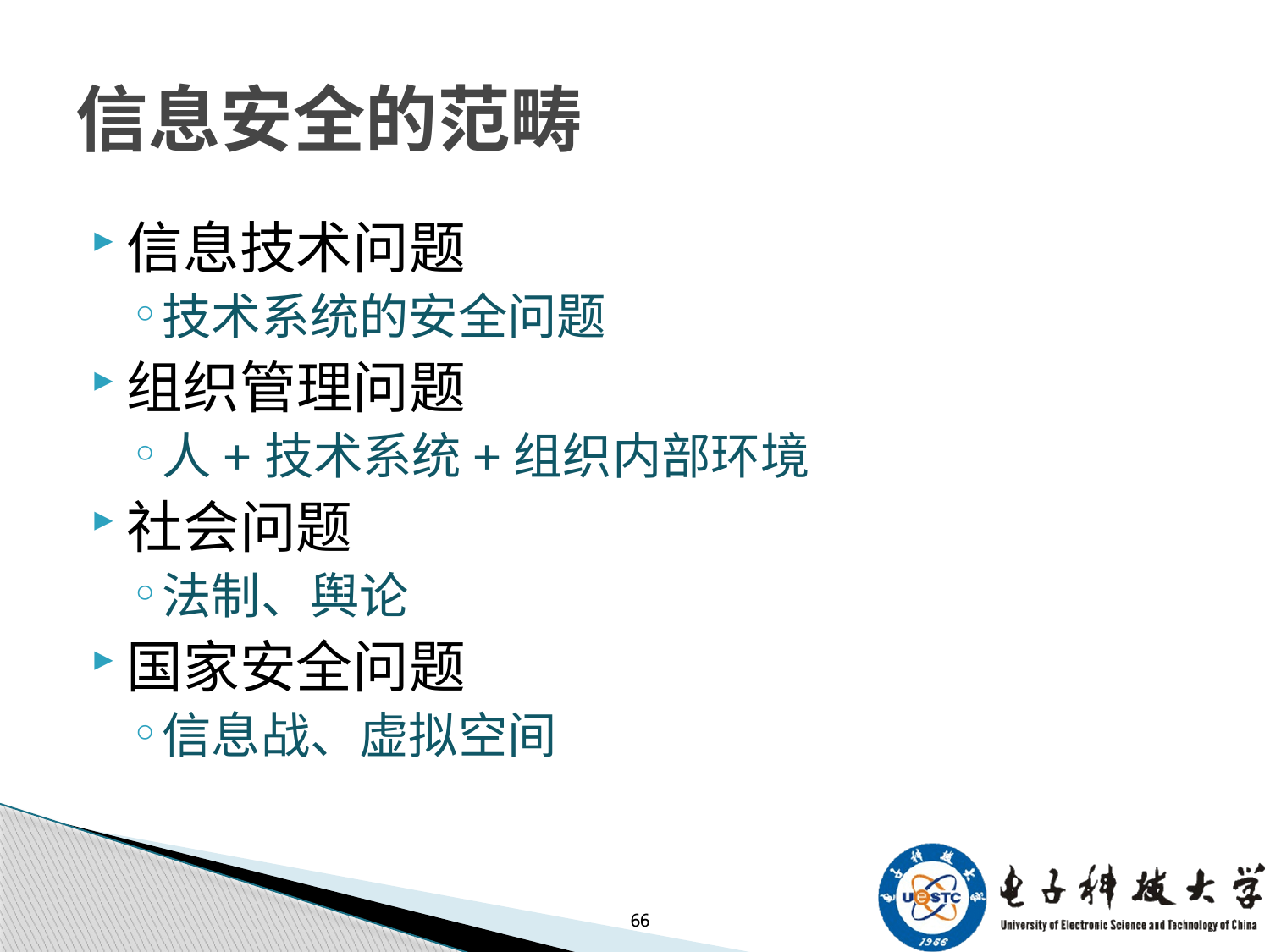

# 信息安全的范畴
信息技术问题
技术系统的安全问题
组织管理问题
人+技术系统+组织内部环境
社会问题
法制、舆论
国家安全问题
信息战、虚拟空间
66